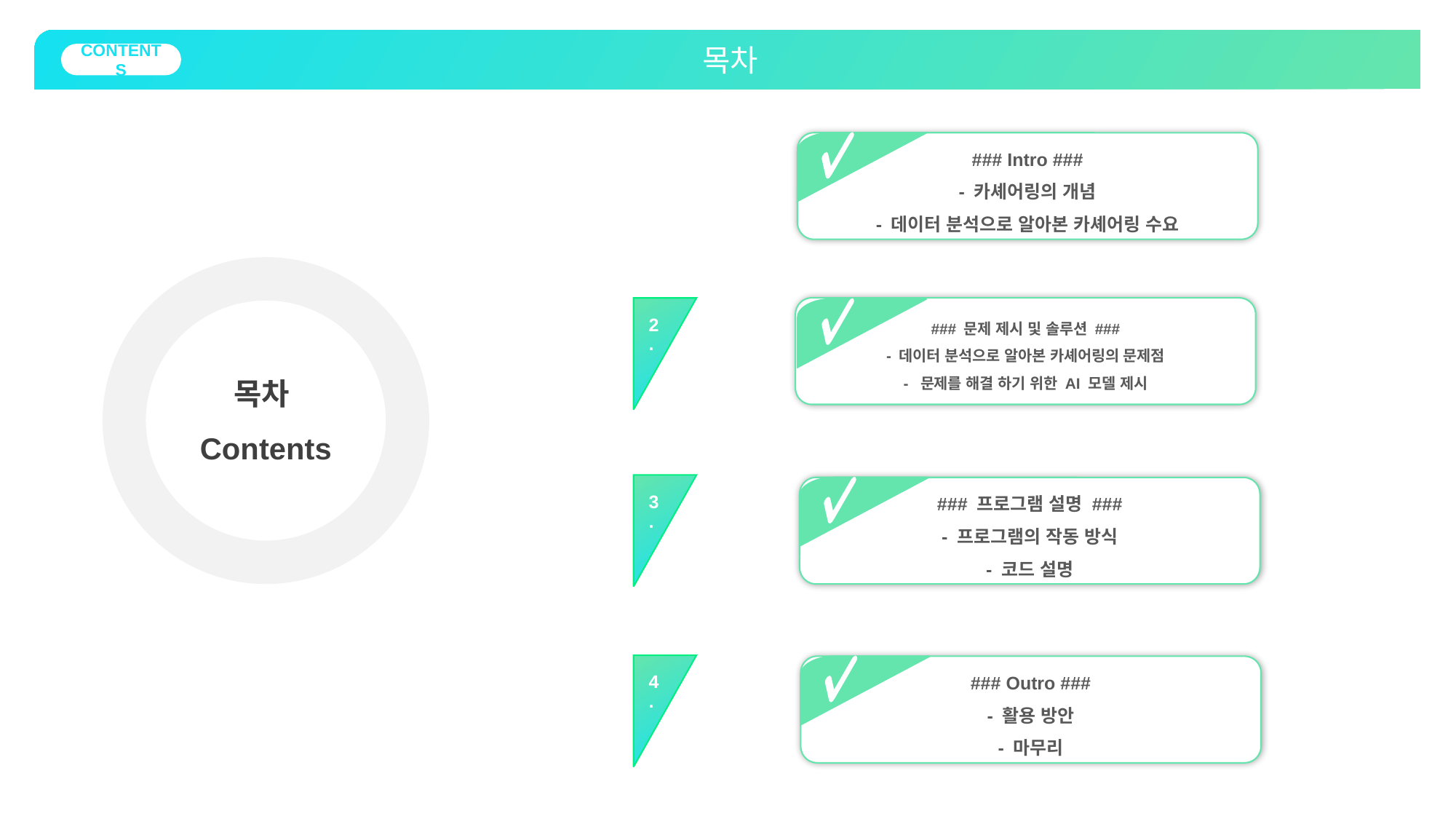

목차
CONTENTS
### Intro ###
- 카셰어링의 개념
- 데이터 분석으로 알아본 카셰어링 수요

1.

### 문제 제시 및 솔루션 ###
- 데이터 분석으로 알아본 카셰어링의 문제점
-  문제를 해결 하기 위한 AI 모델 제시

2.

목차
Contents

### 프로그램 설명 ###
- 프로그램의 작동 방식
- 코드 설명

3.

### Outro ###
- 활용 방안
- 마무리

4.